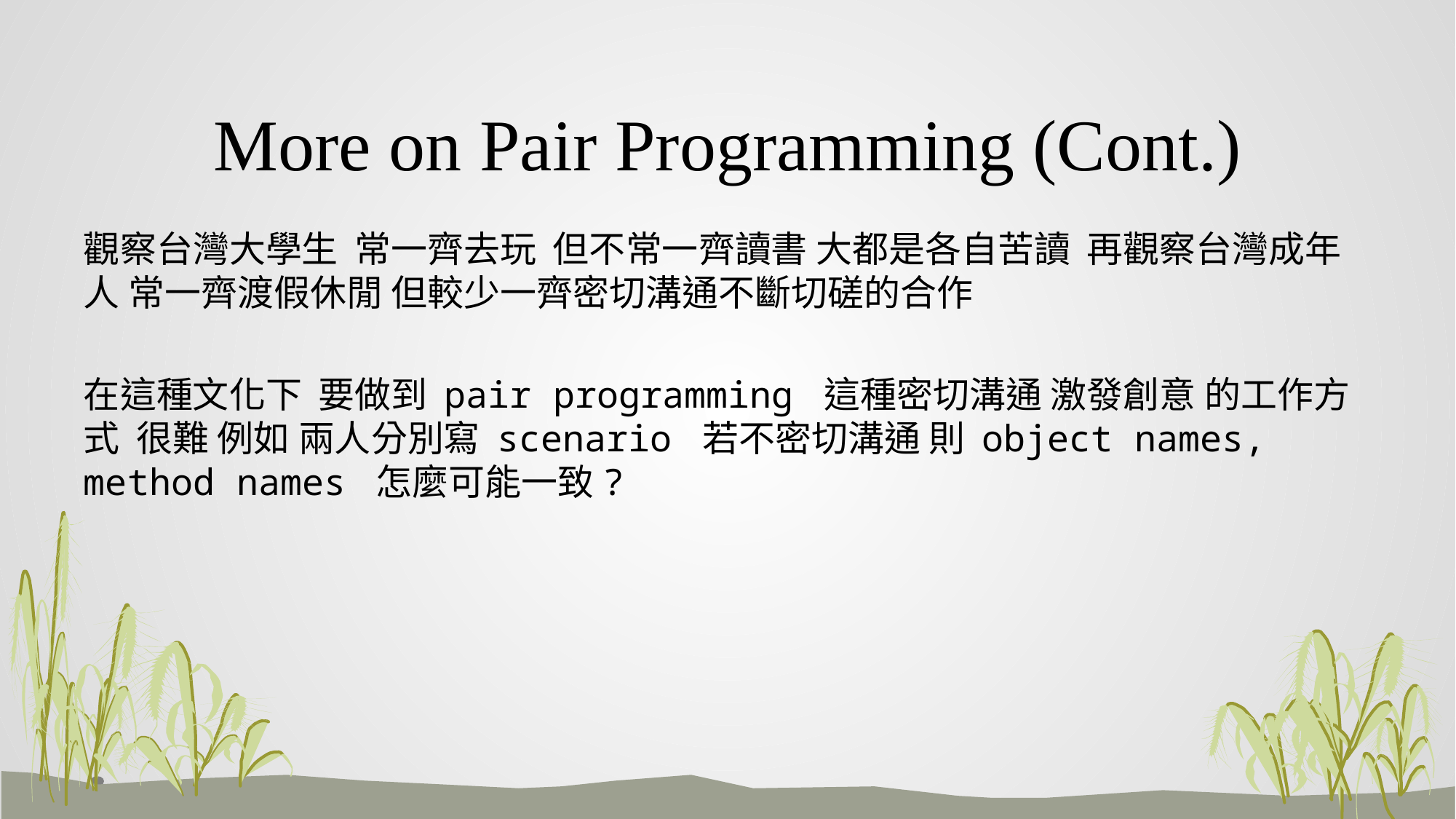

# More on Pair Programming (Cont.)
觀察台灣大學生  常一齊去玩  但不常一齊讀書 大都是各自苦讀  再觀察台灣成年人 常一齊渡假休閒 但較少一齊密切溝通不斷切磋的合作

在這種文化下  要做到 pair programming 這種密切溝通 激發創意 的工作方式  很難 例如 兩人分別寫 scenario 若不密切溝通 則 object names, method names 怎麼可能一致?